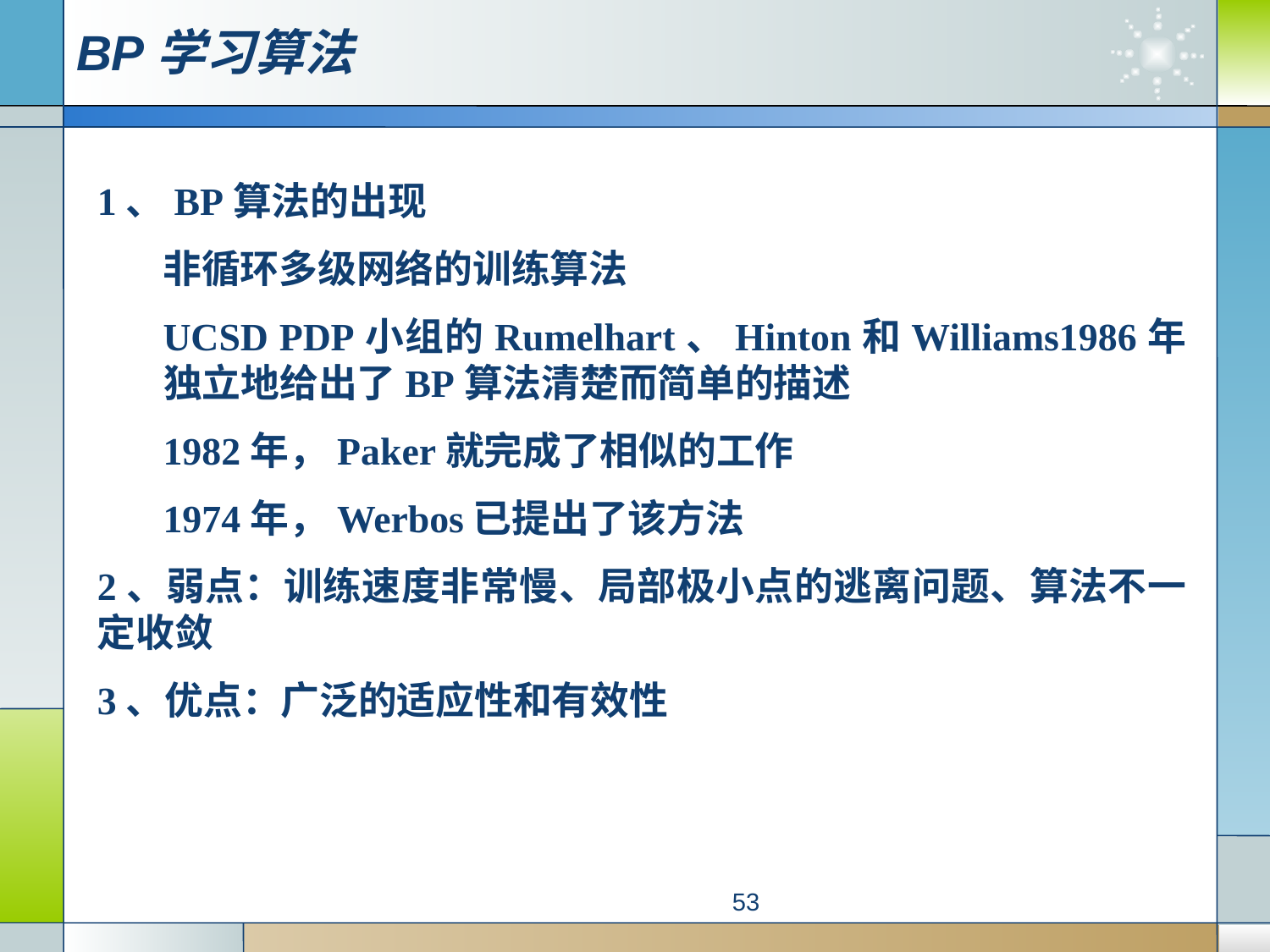

# BP学习算法
1、BP算法的出现
非循环多级网络的训练算法
UCSD PDP小组的Rumelhart、Hinton和Williams1986年独立地给出了BP算法清楚而简单的描述
1982年，Paker就完成了相似的工作
1974年，Werbos已提出了该方法
2、弱点：训练速度非常慢、局部极小点的逃离问题、算法不一定收敛
3、优点：广泛的适应性和有效性
53